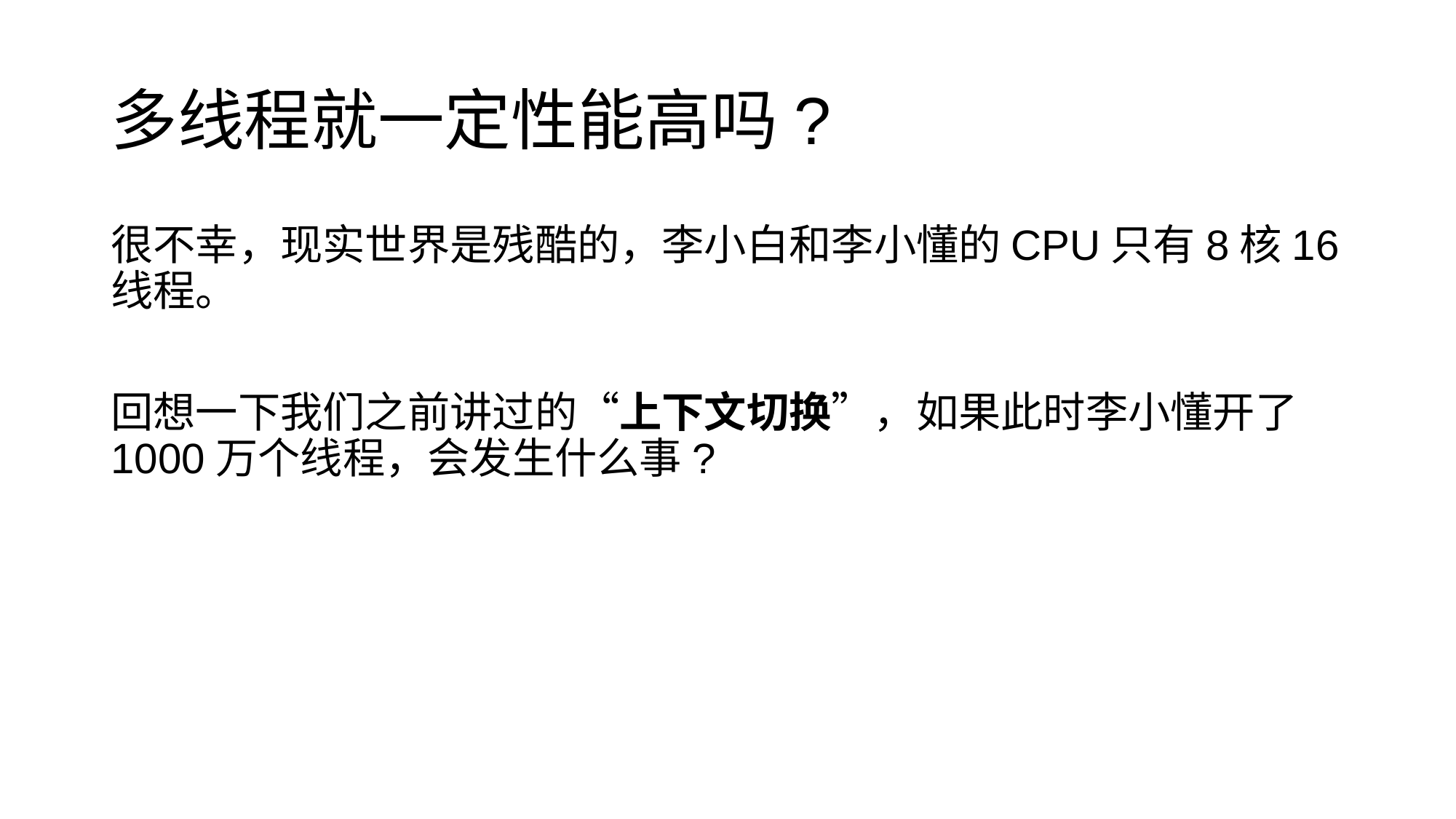

# 多线程就一定性能高吗?
很不幸，现实世界是残酷的，李小白和李小懂的CPU只有8核16线程。

回想一下我们之前讲过的“上下文切换”，如果此时李小懂开了1000万个线程，会发生什么事?